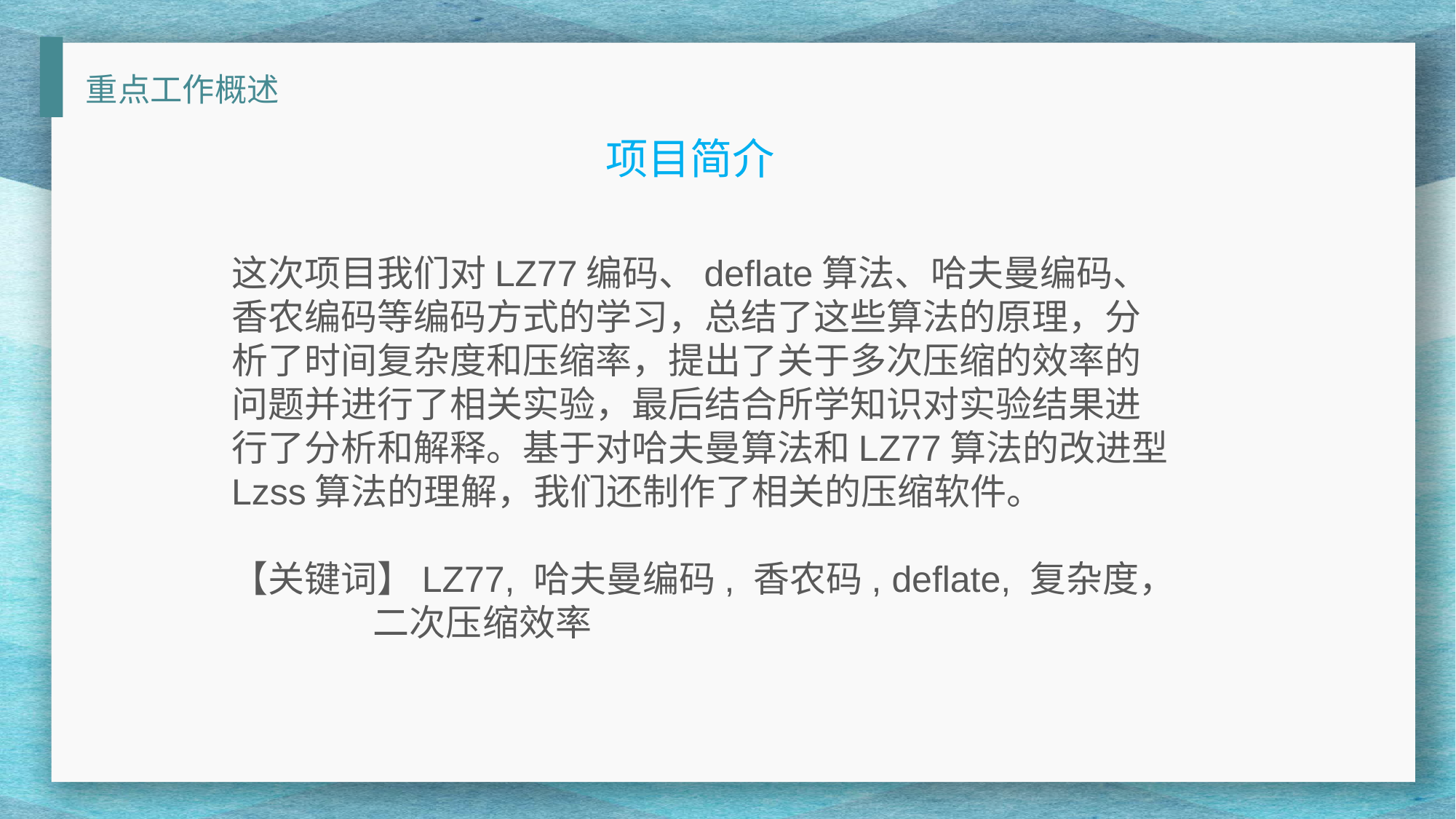

重点工作概述
项目简介
这次项目我们对LZ77编码、deflate算法、哈夫曼编码、香农编码等编码方式的学习，总结了这些算法的原理，分析了时间复杂度和压缩率，提出了关于多次压缩的效率的问题并进行了相关实验，最后结合所学知识对实验结果进行了分析和解释。基于对哈夫曼算法和LZ77算法的改进型Lzss算法的理解，我们还制作了相关的压缩软件。

【关键词】LZ77, 哈夫曼编码, 香农码, deflate, 复杂度，	    二次压缩效率